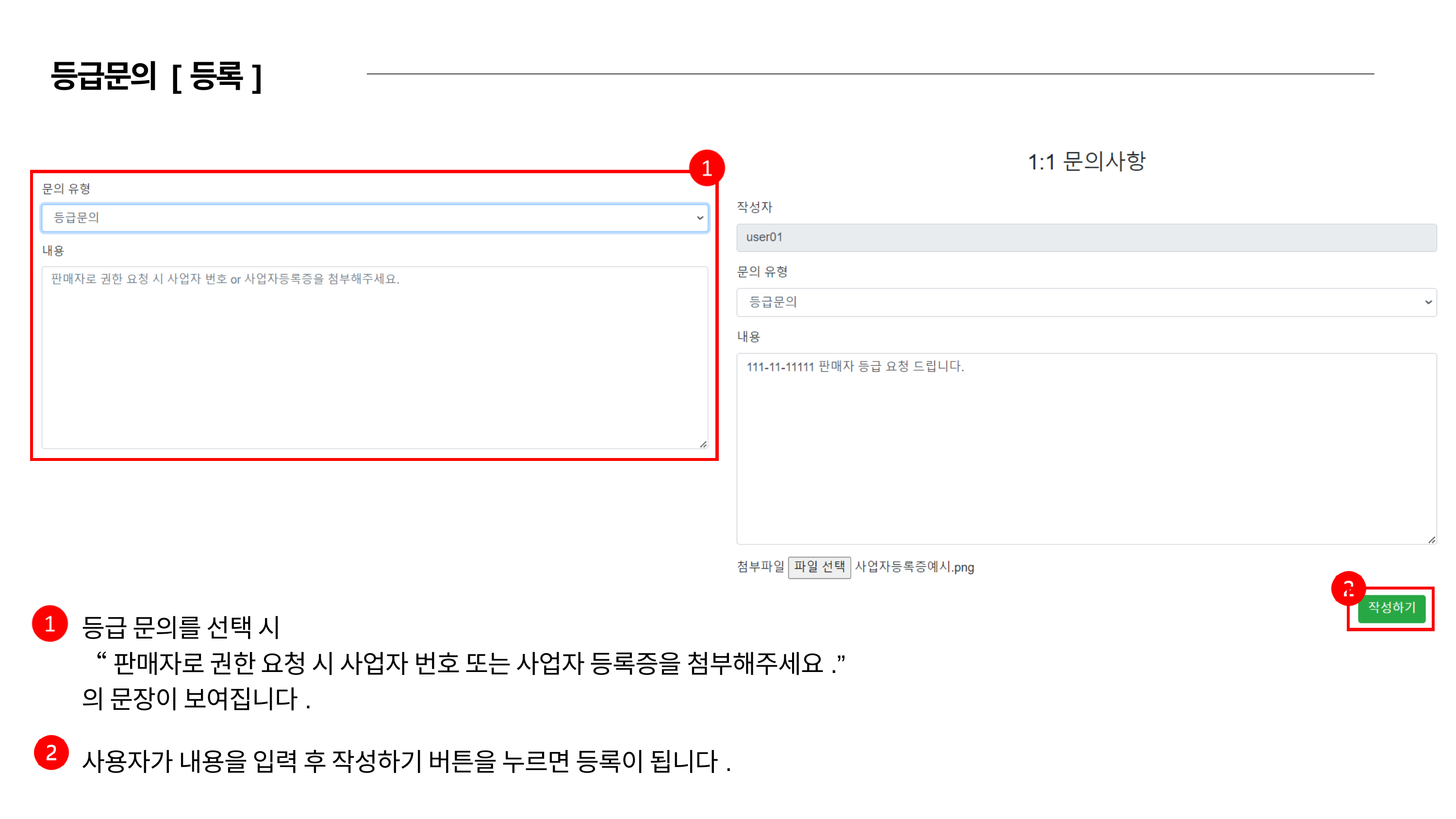

등급문의 [등록]

등급 문의를 선택 시
“판매자로 권한 요청 시 사업자 번호 또는 사업자 등록증을 첨부해주세요.”
의 문장이 보여집니다.

사용자가 내용을 입력 후 작성하기 버튼을 누르면 등록이 됩니다.